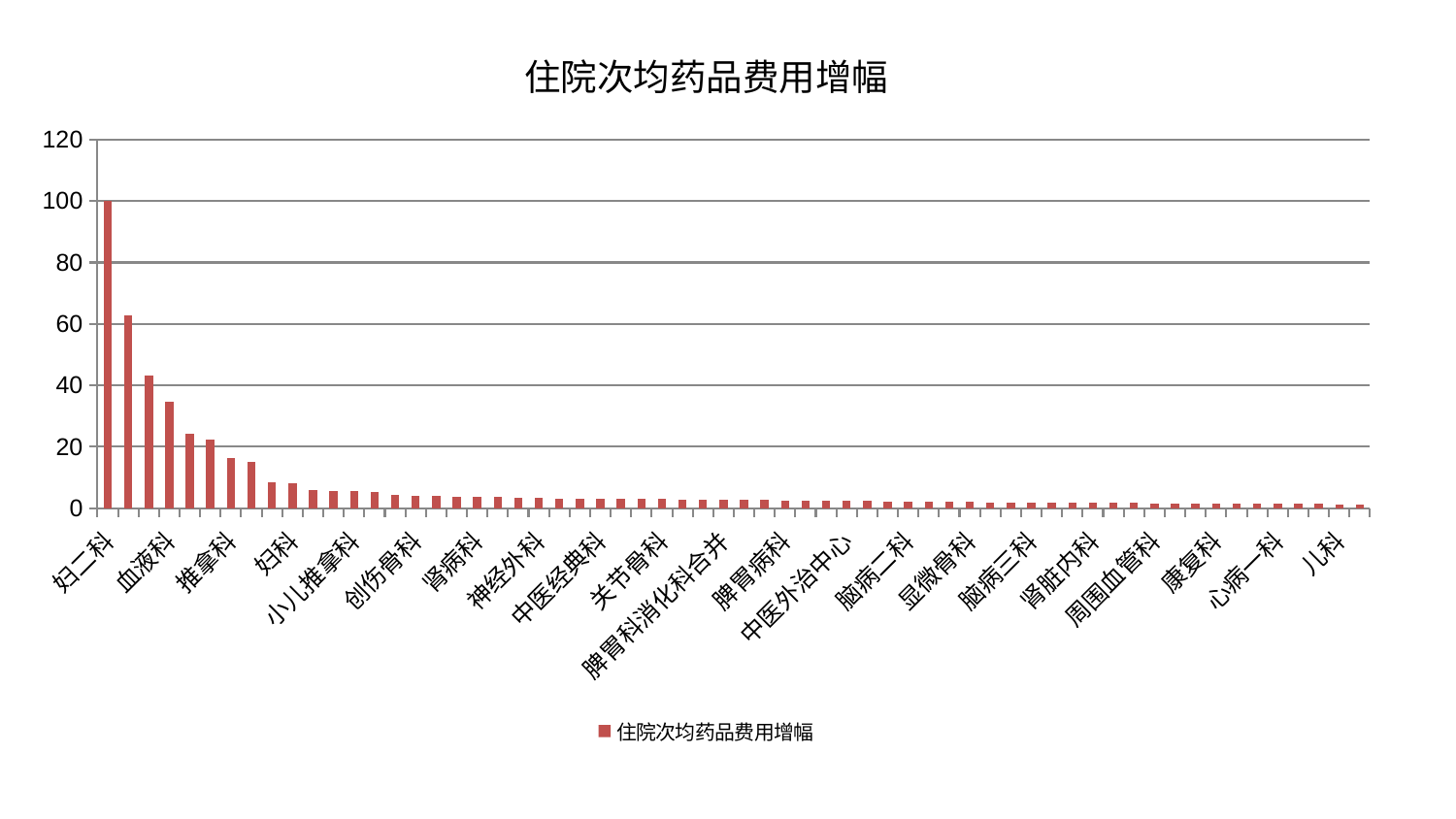

### Chart: 住院次均药品费用增幅

| Category | 住院次均药品费用增幅 |
|---|---|
| 妇二科 | 100.0 |
| 内分泌科 | 62.77885213696065 |
| 西区重症医学科 | 43.17735398236495 |
| 血液科 | 34.59854983720373 |
| 心病三科 | 24.14501399162269 |
| 耳鼻喉科 | 22.40327840046127 |
| 推拿科 | 16.309618699176735 |
| 妇科妇二科合并 | 15.220727567622582 |
| 肛肠科 | 8.605785073891473 |
| 妇科 | 8.070388904750498 |
| 综合内科 | 6.047662305754756 |
| 东区肾病科 | 5.779016745241538 |
| 小儿推拿科 | 5.546204905527085 |
| 针灸科 | 5.258794578452247 |
| 男科 | 4.34400739205983 |
| 创伤骨科 | 4.140015710457136 |
| 医院 | 4.06955858394208 |
| 微创骨科 | 3.8495898115485976 |
| 肾病科 | 3.829097896444468 |
| 胸外科 | 3.674224448141218 |
| 肝病科 | 3.5032882013153497 |
| 神经外科 | 3.3625996513917693 |
| 神经内科 | 3.214201414149095 |
| 运动损伤骨科 | 3.2028630876710107 |
| 中医经典科 | 3.175056583477741 |
| 口腔科 | 3.1314178056939213 |
| 脊柱骨科 | 3.101179107210253 |
| 关节骨科 | 3.015407422826312 |
| 风湿病科 | 2.8872770319809513 |
| 皮肤科 | 2.7385936678568146 |
| 脾胃科消化科合并 | 2.7066146451227224 |
| 心病四科 | 2.658188661323855 |
| 东区重症医学科 | 2.629211907706131 |
| 脾胃病科 | 2.6092286620334595 |
| 呼吸内科 | 2.566467011230987 |
| 骨科 | 2.4981233707504447 |
| 中医外治中心 | 2.3917320639209687 |
| 乳腺甲状腺外科 | 2.311364974858211 |
| 老年医学科 | 2.25359477691037 |
| 脑病二科 | 2.2479451429065422 |
| 肝胆外科 | 2.172048335743664 |
| 重症医学科 | 2.1004624438424844 |
| 显微骨科 | 2.004629775569682 |
| 消化内科 | 1.9236693035759636 |
| 肿瘤内科 | 1.893778639785966 |
| 脑病三科 | 1.868731011659687 |
| 治未病中心 | 1.8483129421267348 |
| 脑病一科 | 1.8329497628792688 |
| 肾脏内科 | 1.8162069450807141 |
| 泌尿外科 | 1.7406389172055765 |
| 普通外科 | 1.696646961690408 |
| 周围血管科 | 1.6509450177188574 |
| 眼科 | 1.6382776857223231 |
| 产科 | 1.576553997039763 |
| 康复科 | 1.5183228212630067 |
| 心血管内科 | 1.5128191650138938 |
| 身心医学科 | 1.4200735097876487 |
| 心病一科 | 1.3968910084322026 |
| 美容皮肤科 | 1.3653246439984765 |
| 小儿骨科 | 1.363988175739938 |
| 儿科 | 1.316755259230802 |
| 心病二科 | 1.306805189796239 |
247